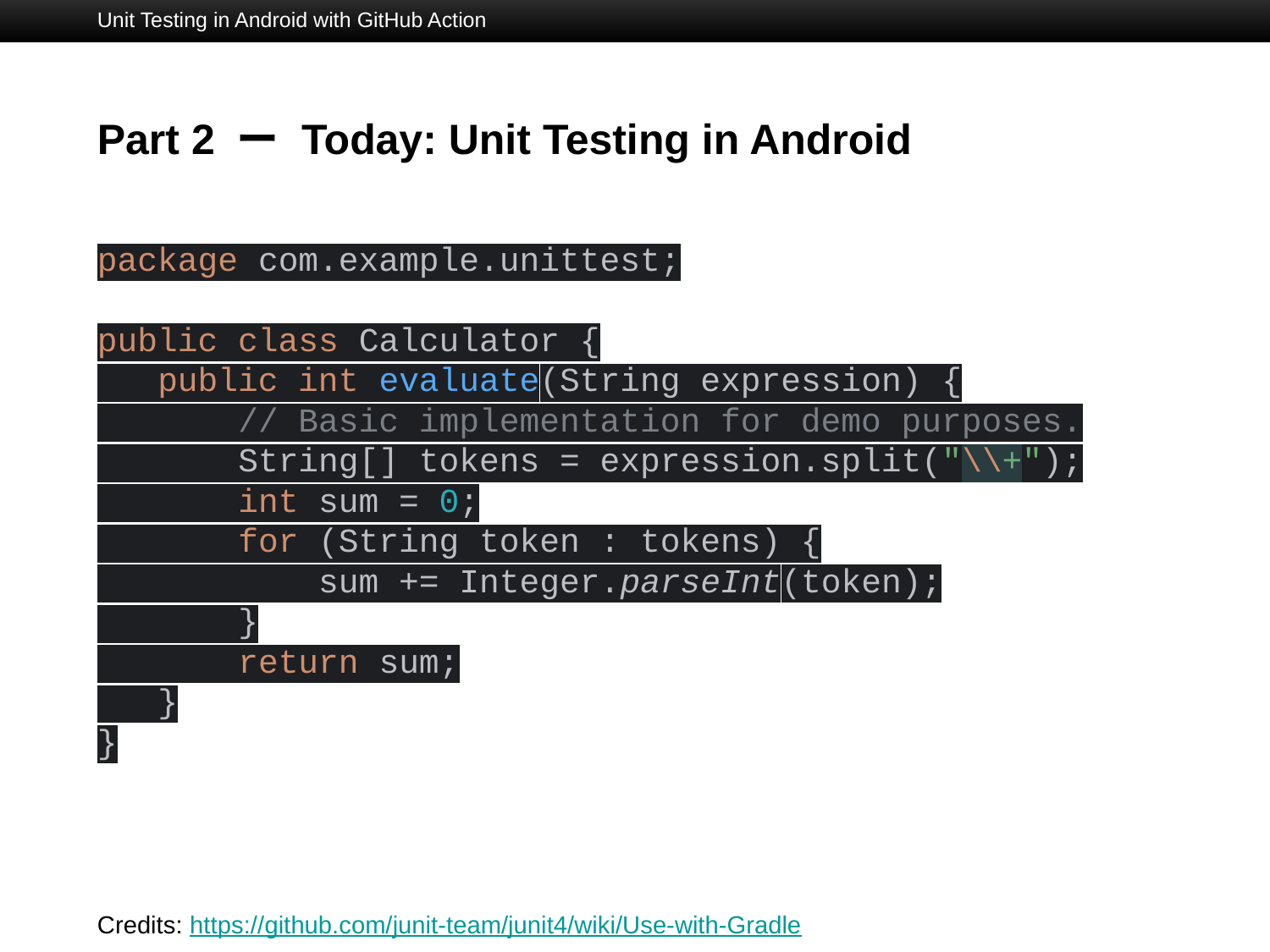

Unit Testing in Android with GitHub Action

# Part 2 ー Today: Unit Testing in Android
package com.example.unittest;

public class Calculator {
   public int evaluate(String expression) {
       // Basic implementation for demo purposes.
       String[] tokens = expression.split("\\+");
       int sum = 0;
       for (String token : tokens) {
           sum += Integer.parseInt(token);
       }
       return sum;
   }
}

Credits: https://github.com/junit-team/junit4/wiki/Use-with-Gradle